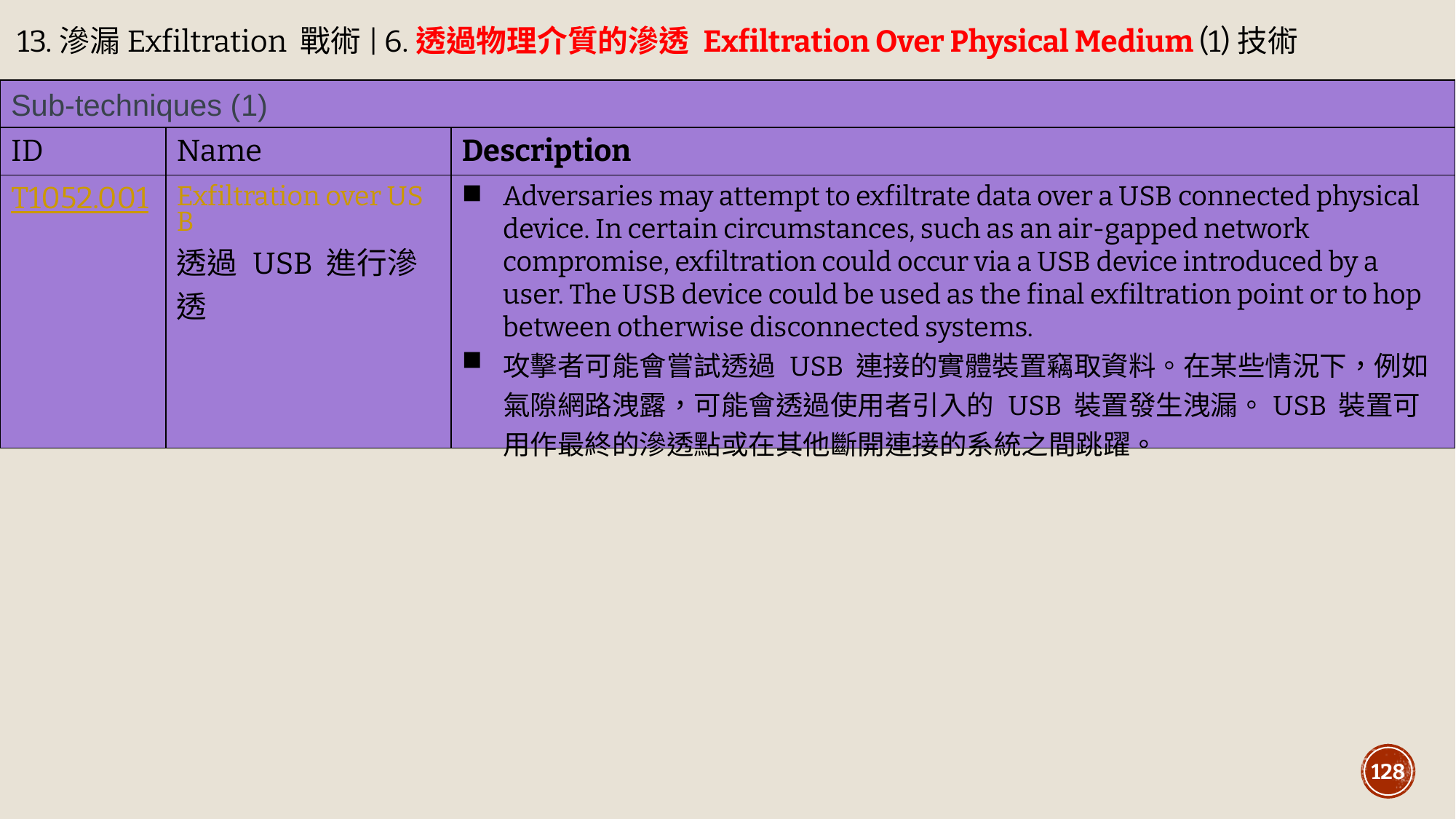

13.滲漏Exfiltration 戰術| 6.透過物理介質的滲透 Exfiltration Over Physical Medium (1)技術
| Sub-techniques (1) |  |  |
| --- | --- | --- |
| ID | Name | Description |
| T1052.001 | Exfiltration over USB 透過 USB 進行滲透 | Adversaries may attempt to exfiltrate data over a USB connected physical device. In certain circumstances, such as an air-gapped network compromise, exfiltration could occur via a USB device introduced by a user. The USB device could be used as the final exfiltration point or to hop between otherwise disconnected systems. 攻擊者可能會嘗試透過 USB 連接的實體裝置竊取資料。在某些情況下，例如氣隙網路洩露，可能會透過使用者引入的 USB 裝置發生洩漏。USB 裝置可用作最終的滲透點或在其他斷開連接的系統之間跳躍。 |

128